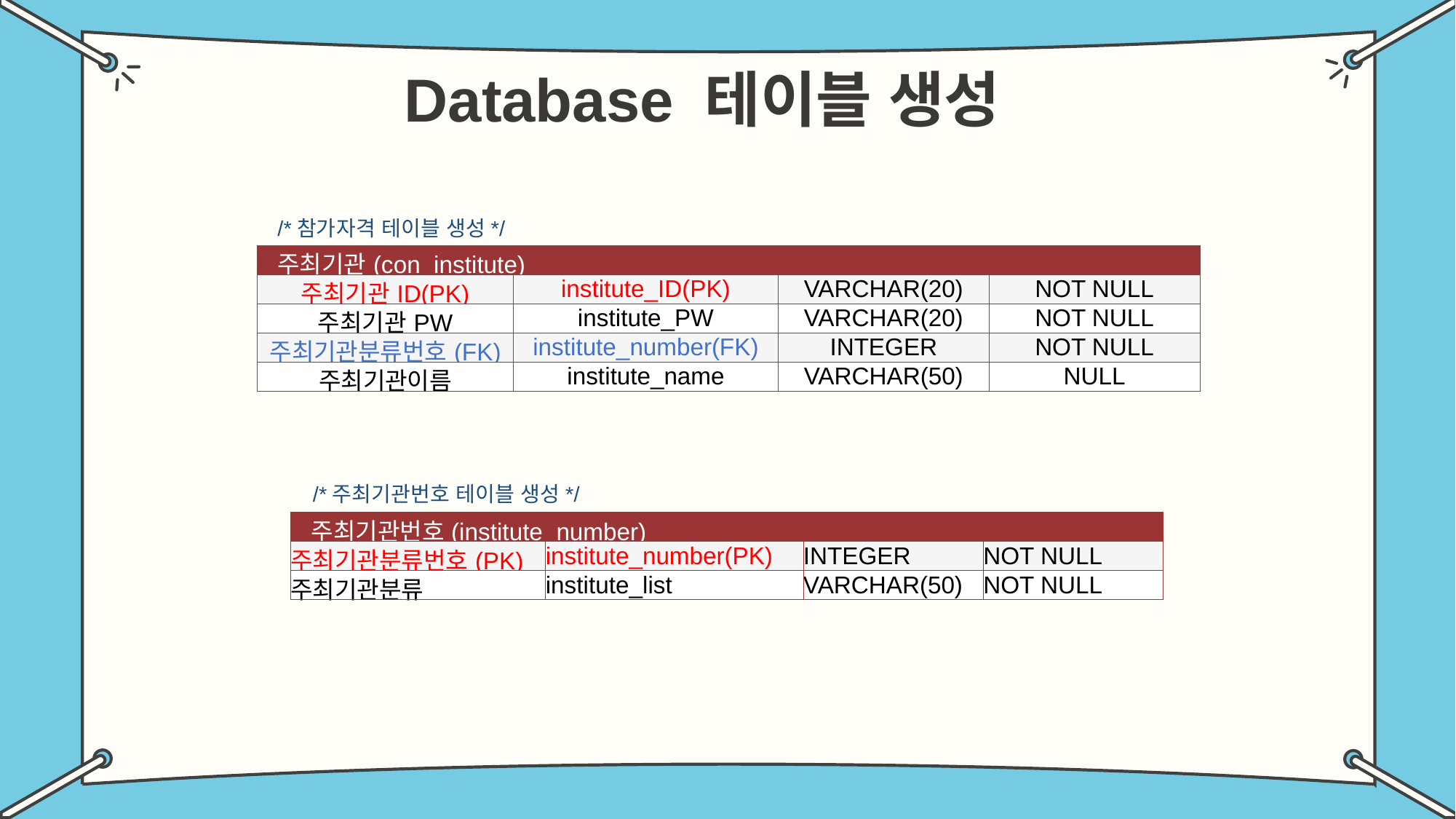

Database 테이블 생성
/*참가자격 테이블 생성*/
| 주최기관(con\_institute) |  |  |  |
| --- | --- | --- | --- |
| 주최기관ID(PK) | institute\_ID(PK) | VARCHAR(20) | NOT NULL |
| 주최기관PW | institute\_PW | VARCHAR(20) | NOT NULL |
| 주최기관분류번호(FK) | institute\_number(FK) | INTEGER | NOT NULL |
| 주최기관이름 | institute\_name | VARCHAR(50) | NULL |
/*주최기관번호 테이블 생성*/
/*주최기관 테이블 생성*/
| 주최기관번호(institute\_number) |  |  |  |
| --- | --- | --- | --- |
| 주최기관분류번호(PK) | institute\_number(PK) | INTEGER | NOT NULL |
| 주최기관분류 | institute\_list | VARCHAR(50) | NOT NULL |